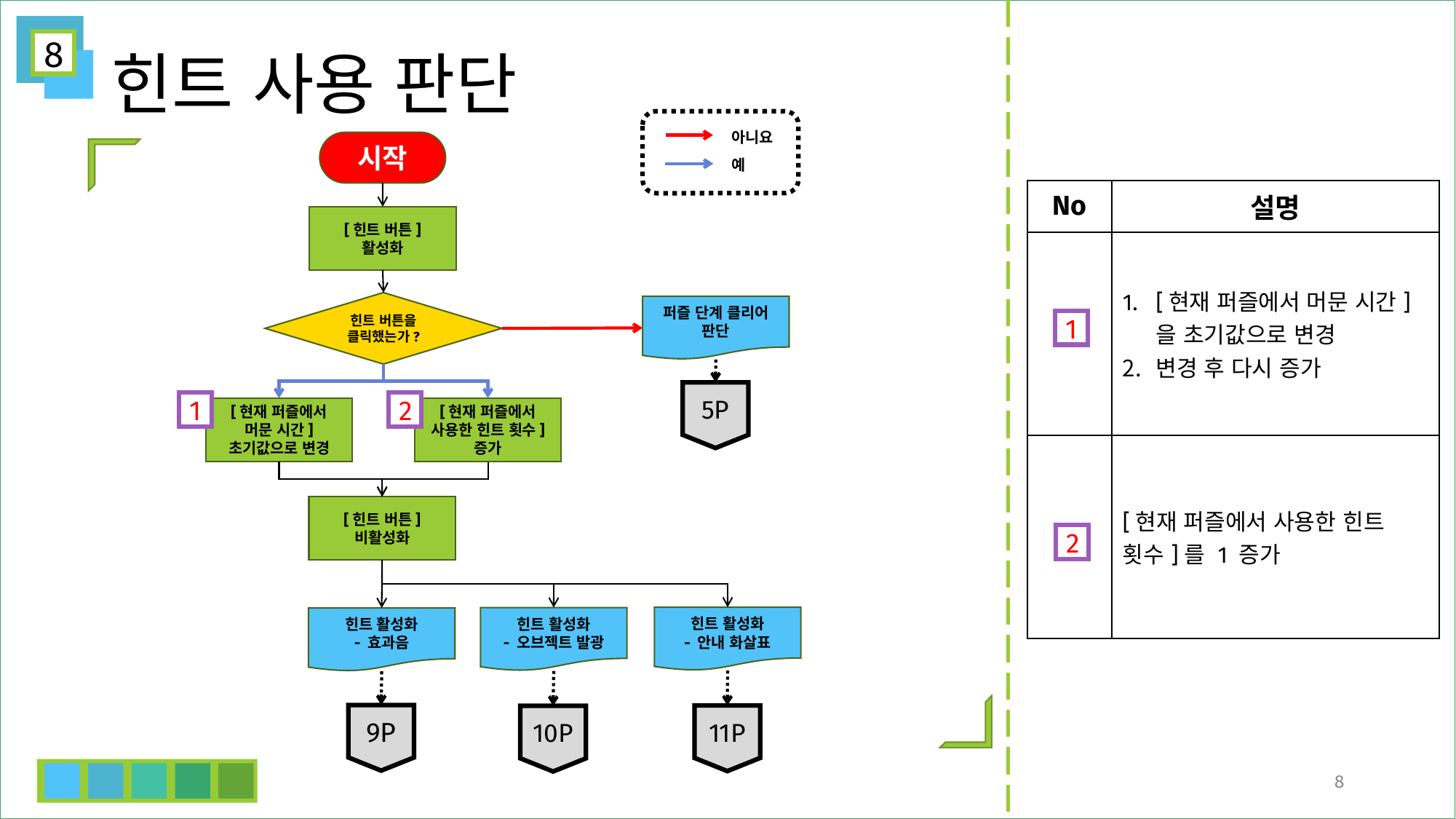

8
# 힌트 사용 판단

아니요

예

시작
| No | 설명 |
| --- | --- |
|  | [현재 퍼즐에서 머문 시간]을 초기값으로 변경 변경 후 다시 증가 |
|  | [현재 퍼즐에서 사용한 힌트 횟수]를 1 증가 |
[힌트 버튼]
활성화
힌트 버튼을
클릭했는가?
퍼즐 단계 클리어 판단
1
5P
1
2
[현재 퍼즐에서 머문 시간] 초기값으로 변경
[현재 퍼즐에서 사용한 힌트 횟수] 증가
[힌트 버튼]
비활성화
2
힌트 활성화
- 안내 화살표
힌트 활성화
- 오브젝트 발광
힌트 활성화
- 효과음
9P
11P
10P
8